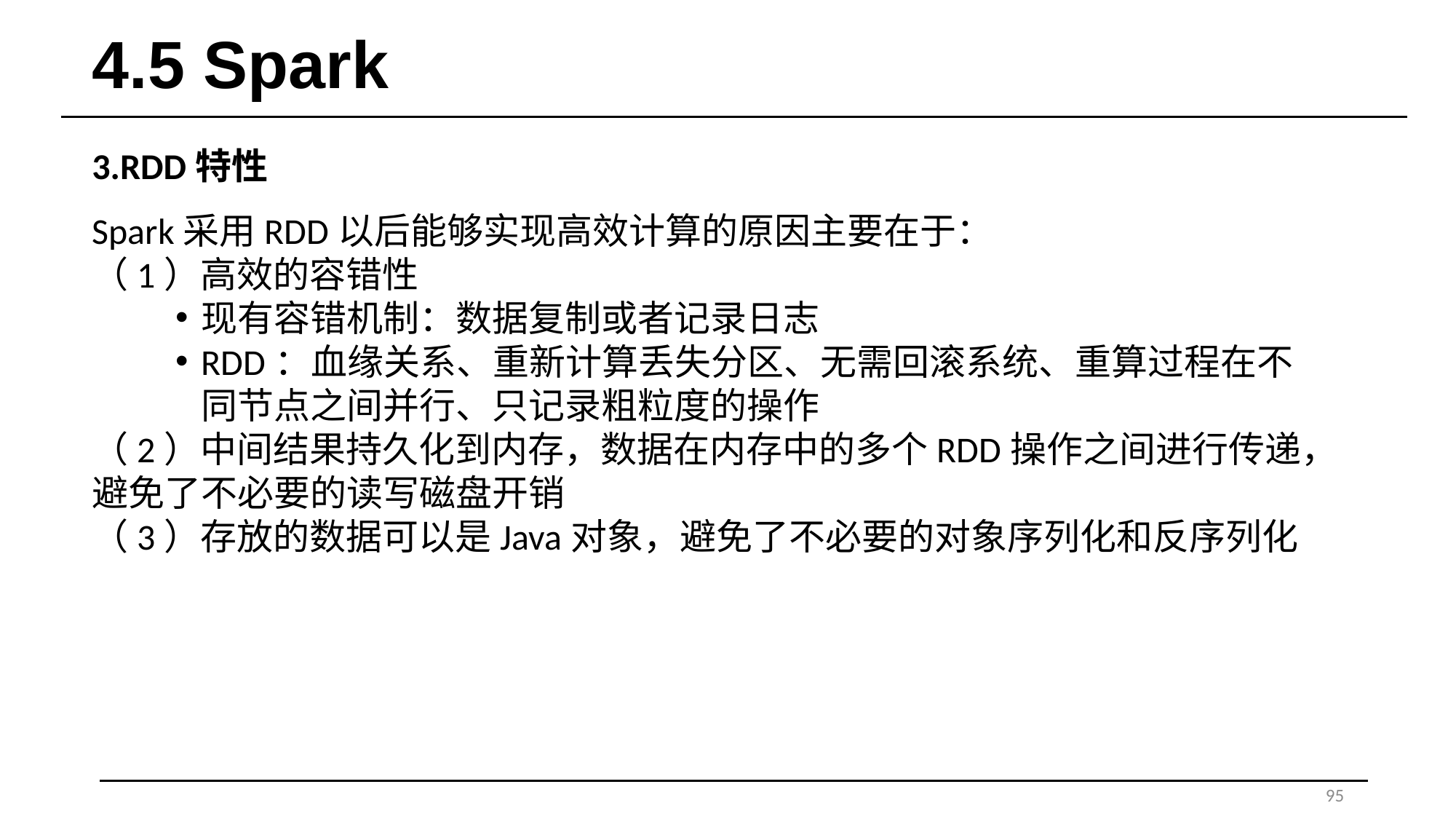

# 4.5 Spark
3.RDD特性

Spark采用RDD以后能够实现高效计算的原因主要在于：
（1）高效的容错性
现有容错机制：数据复制或者记录日志
RDD：血缘关系、重新计算丢失分区、无需回滚系统、重算过程在不同节点之间并行、只记录粗粒度的操作
（2）中间结果持久化到内存，数据在内存中的多个RDD操作之间进行传递，避免了不必要的读写磁盘开销
（3）存放的数据可以是Java对象，避免了不必要的对象序列化和反序列化
95